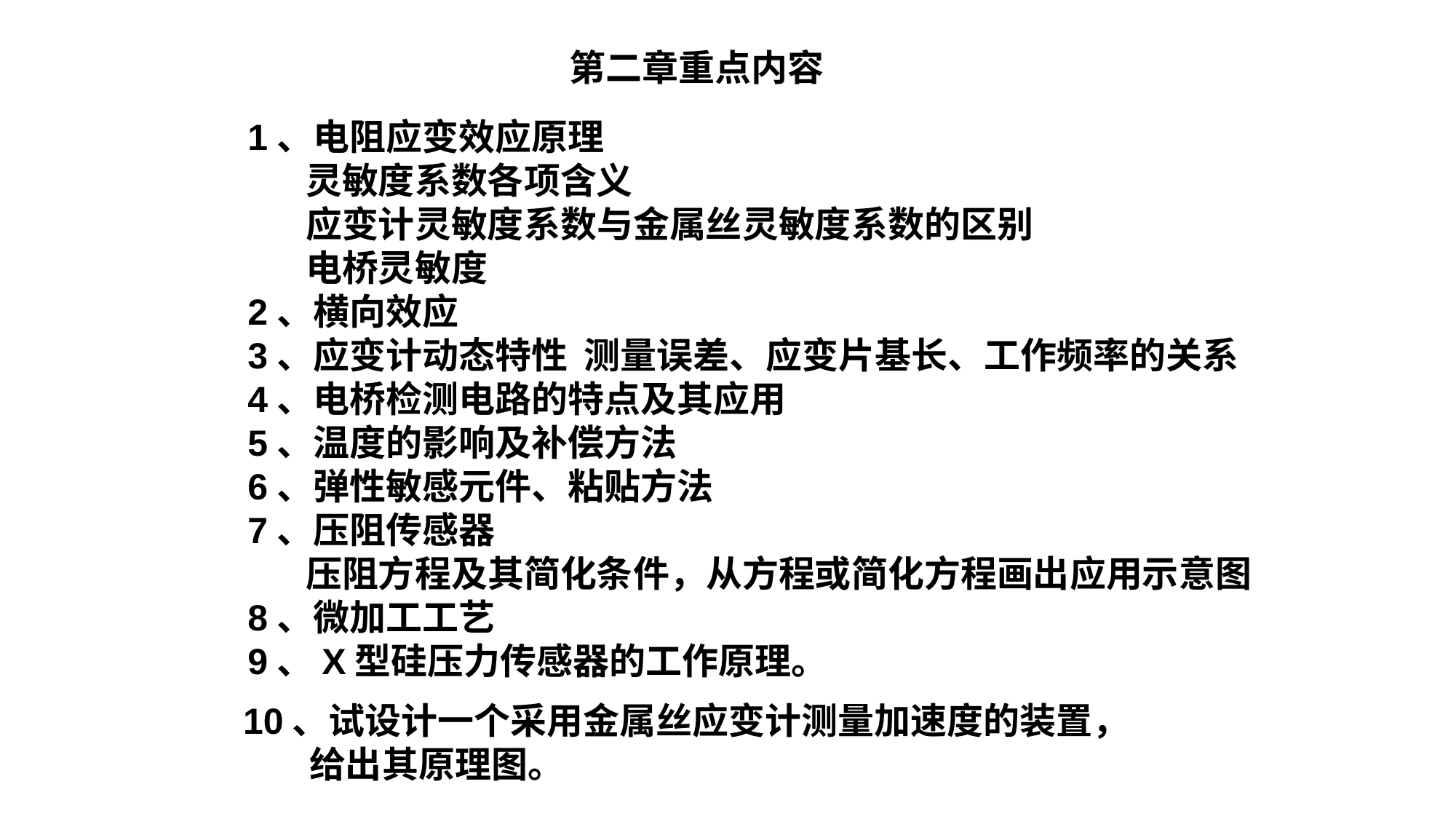

第二章重点内容
1、电阻应变效应原理
      灵敏度系数各项含义
      应变计灵敏度系数与金属丝灵敏度系数的区别
      电桥灵敏度
2、横向效应
3、应变计动态特性  测量误差、应变片基长、工作频率的关系
4、电桥检测电路的特点及其应用
5、温度的影响及补偿方法
6、弹性敏感元件、粘贴方法
7、压阻传感器
      压阻方程及其简化条件，从方程或简化方程画出应用示意图
8、微加工工艺
9、X型硅压力传感器的工作原理。

10、试设计一个采用金属丝应变计测量加速度的装置，
       给出其原理图。